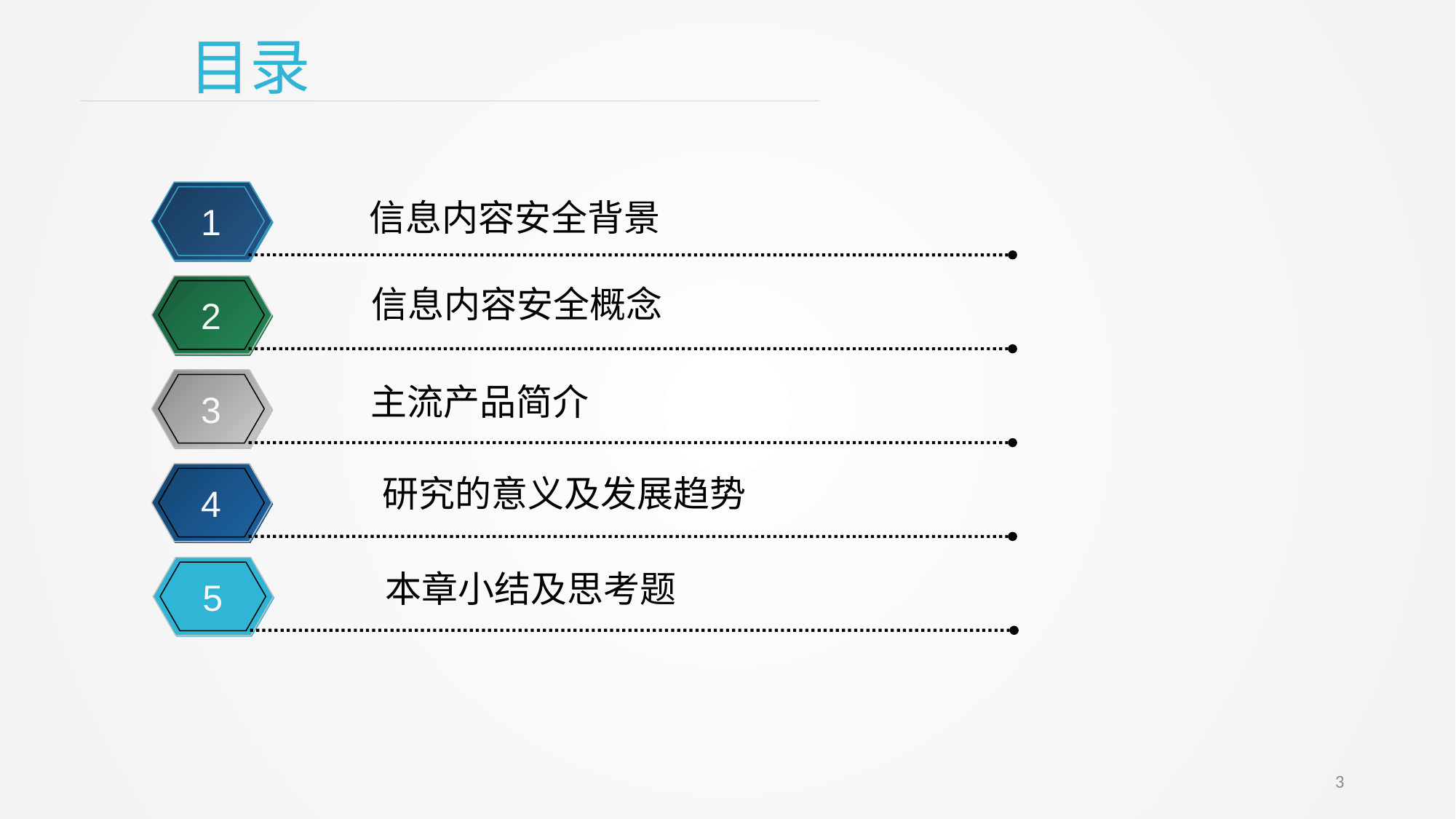

目录

信息内容安全背景
1

信息内容安全概念
2

主流产品简介
3

研究的意义及发展趋势
4

本章小结及思考题
5

3